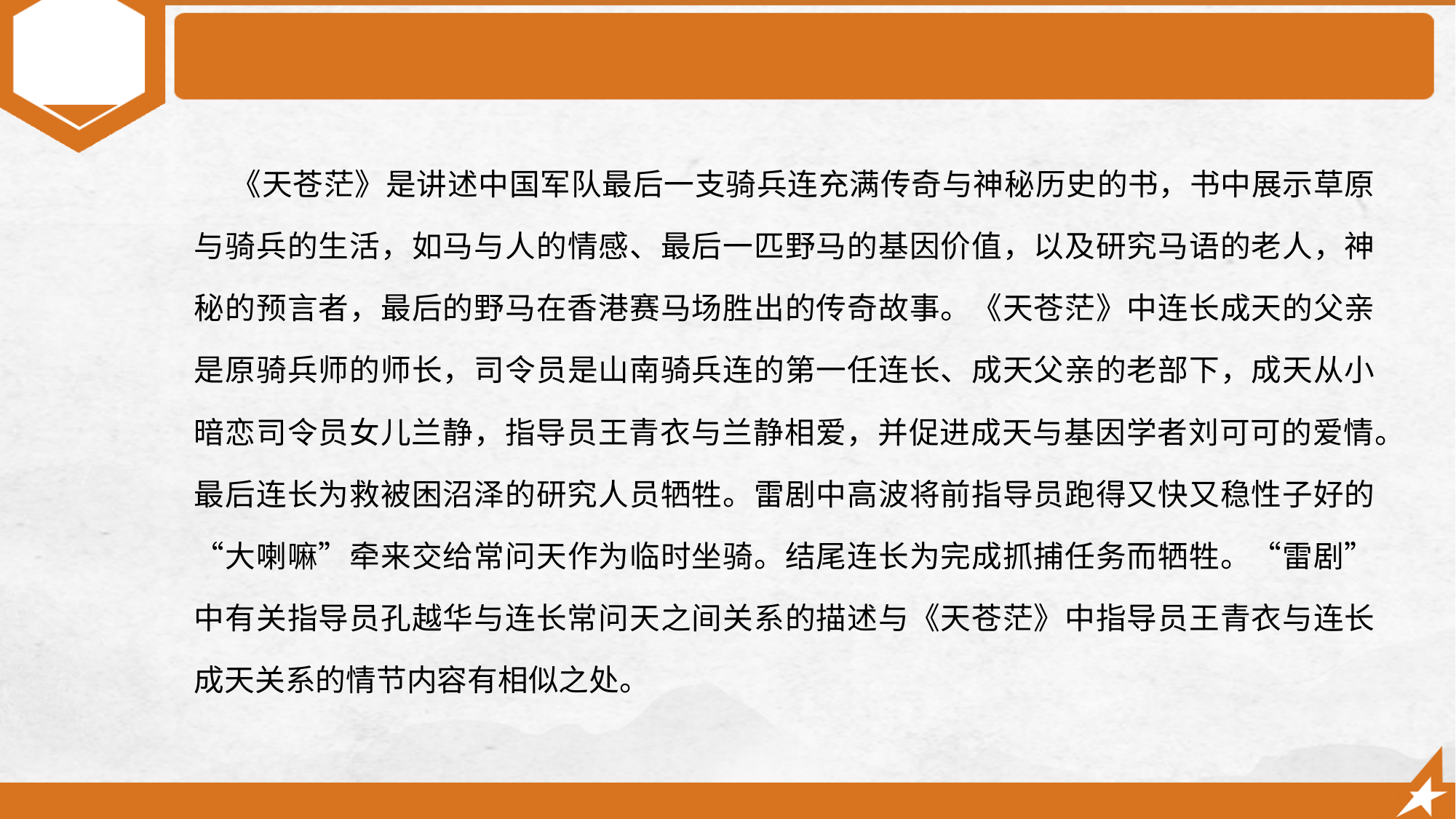

《天苍茫》是讲述中国军队最后一支骑兵连充满传奇与神秘历史的书，书中展示草原与骑兵的生活，如马与人的情感、最后一匹野马的基因价值，以及研究马语的老人，神秘的预言者，最后的野马在香港赛马场胜出的传奇故事。《天苍茫》中连长成天的父亲是原骑兵师的师长，司令员是山南骑兵连的第一任连长、成天父亲的老部下，成天从小暗恋司令员女儿兰静，指导员王青衣与兰静相爱，并促进成天与基因学者刘可可的爱情。最后连长为救被困沼泽的研究人员牺牲。雷剧中高波将前指导员跑得又快又稳性子好的“大喇嘛”牵来交给常问天作为临时坐骑。结尾连长为完成抓捕任务而牺牲。“雷剧”中有关指导员孔越华与连长常问天之间关系的描述与《天苍茫》中指导员王青衣与连长成天关系的情节内容有相似之处。